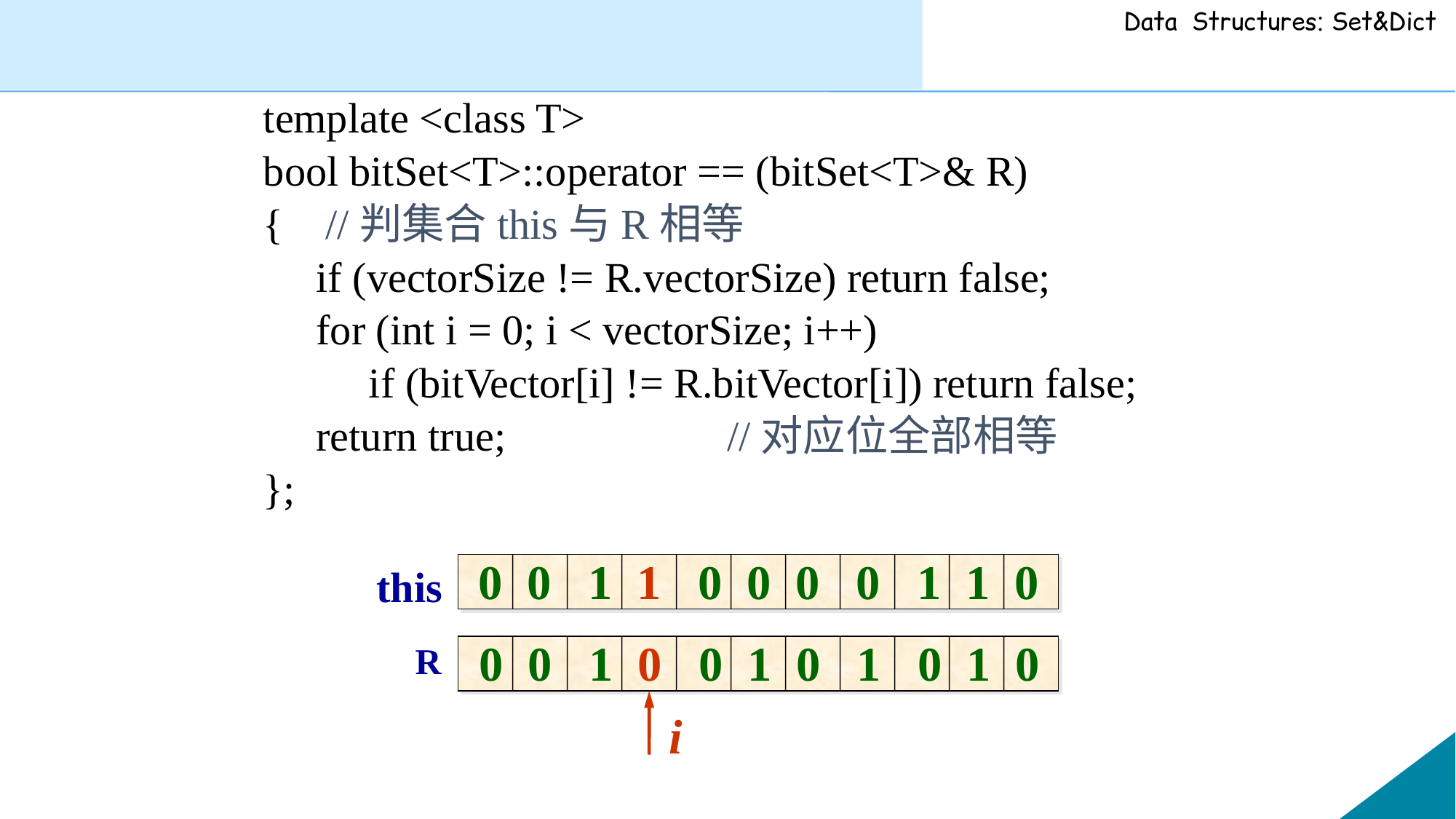

template <class T>
bool bitSet<T>::operator == (bitSet<T>& R)
{    //判集合this与R相等
     if (vectorSize != R.vectorSize) return false;
     for (int i = 0; i < vectorSize; i++)
          if (bitVector[i] != R.bitVector[i]) return false;
     return true;			//对应位全部相等
};
0  0   1  1   0  0  0   0   1  1  0
this

0  0   1  0   0  1  0   1   0  1  0
R

i